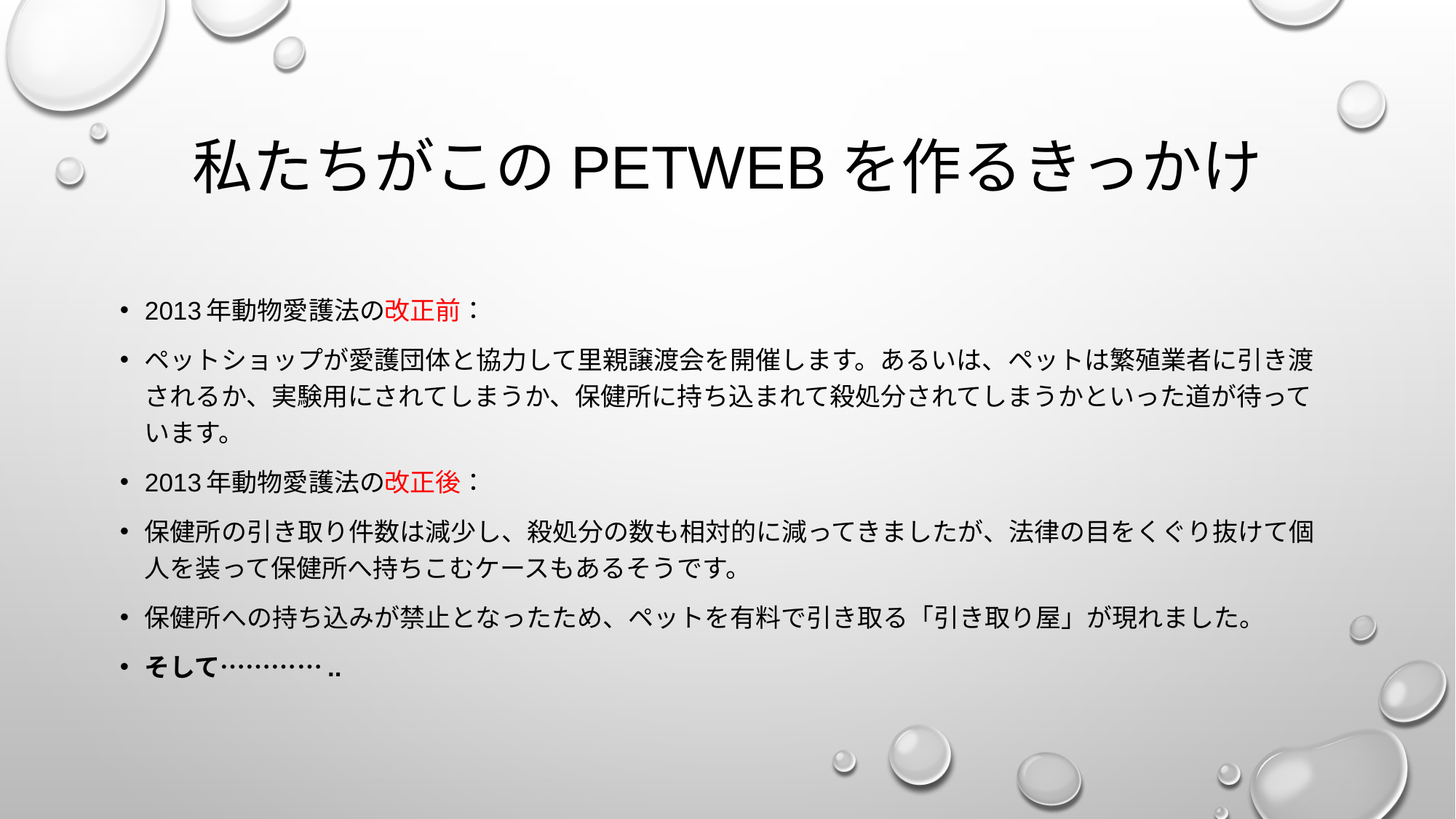

# 私たちがこのPetWEBを作るきっかけ
2013年動物愛護法の改正前：
ペットショップが愛護団体と協力して里親譲渡会を開催します。あるいは、ペットは繁殖業者に引き渡されるか、実験用にされてしまうか、保健所に持ち込まれて殺処分されてしまうかといった道が待っています。
2013年動物愛護法の改正後：
保健所の引き取り件数は減少し、殺処分の数も相対的に減ってきましたが、法律の目をくぐり抜けて個人を装って保健所へ持ちこむケースもあるそうです。
保健所への持ち込みが禁止となったため、ペットを有料で引き取る「引き取り屋」が現れました。
そして…………..